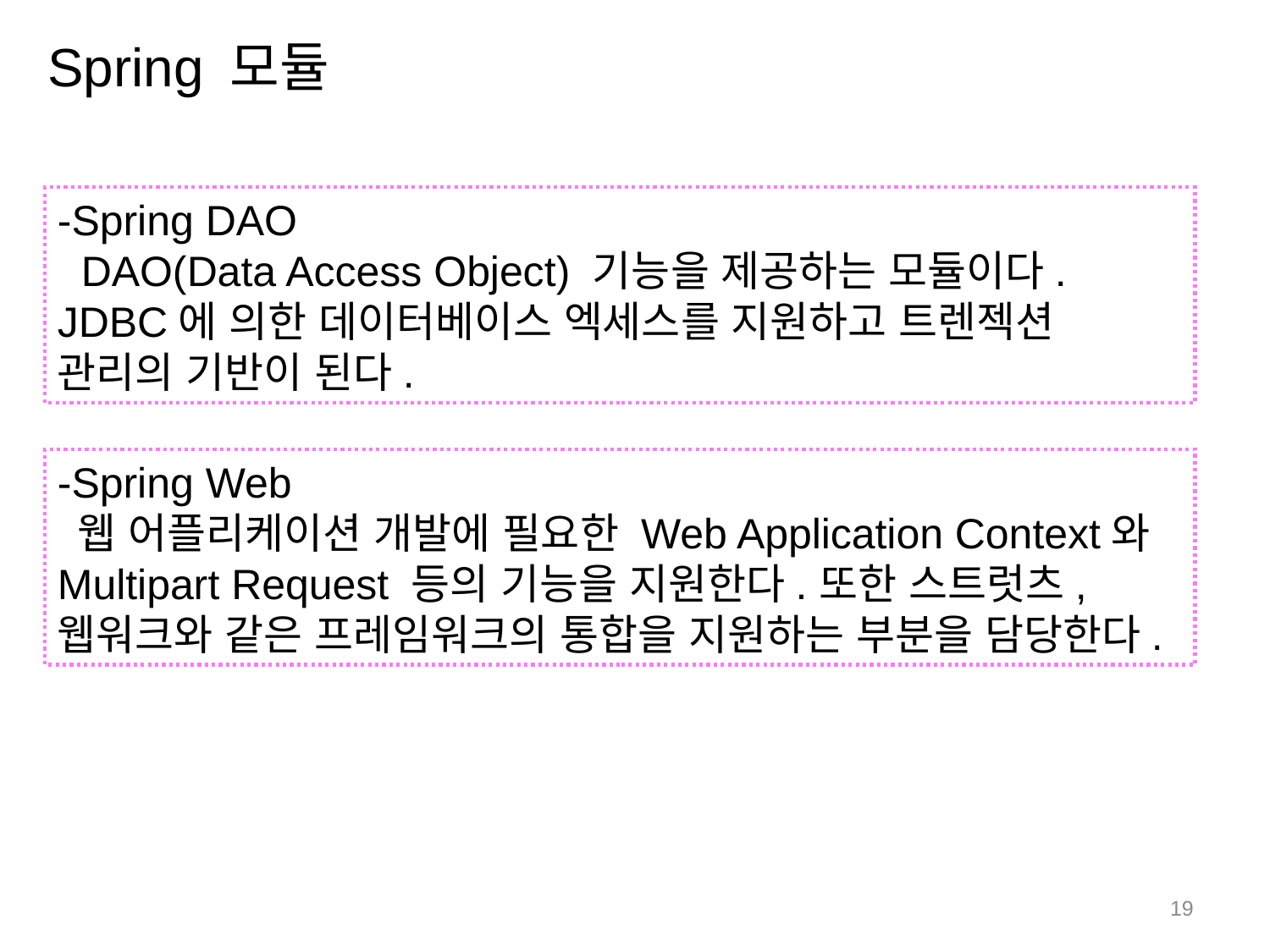

# Spring 모듈
-Spring DAO
  DAO(Data Access Object) 기능을 제공하는 모듈이다. JDBC에 의한 데이터베이스 엑세스를 지원하고 트렌젝션 관리의 기반이 된다.
-Spring Web
 웹 어플리케이션 개발에 필요한 Web Application Context와 Multipart Request 등의 기능을 지원한다. 	또한 스트럿츠, 웹워크와 같은 프레임워크의 통합을 지원하는 부분을 담당한다.
19